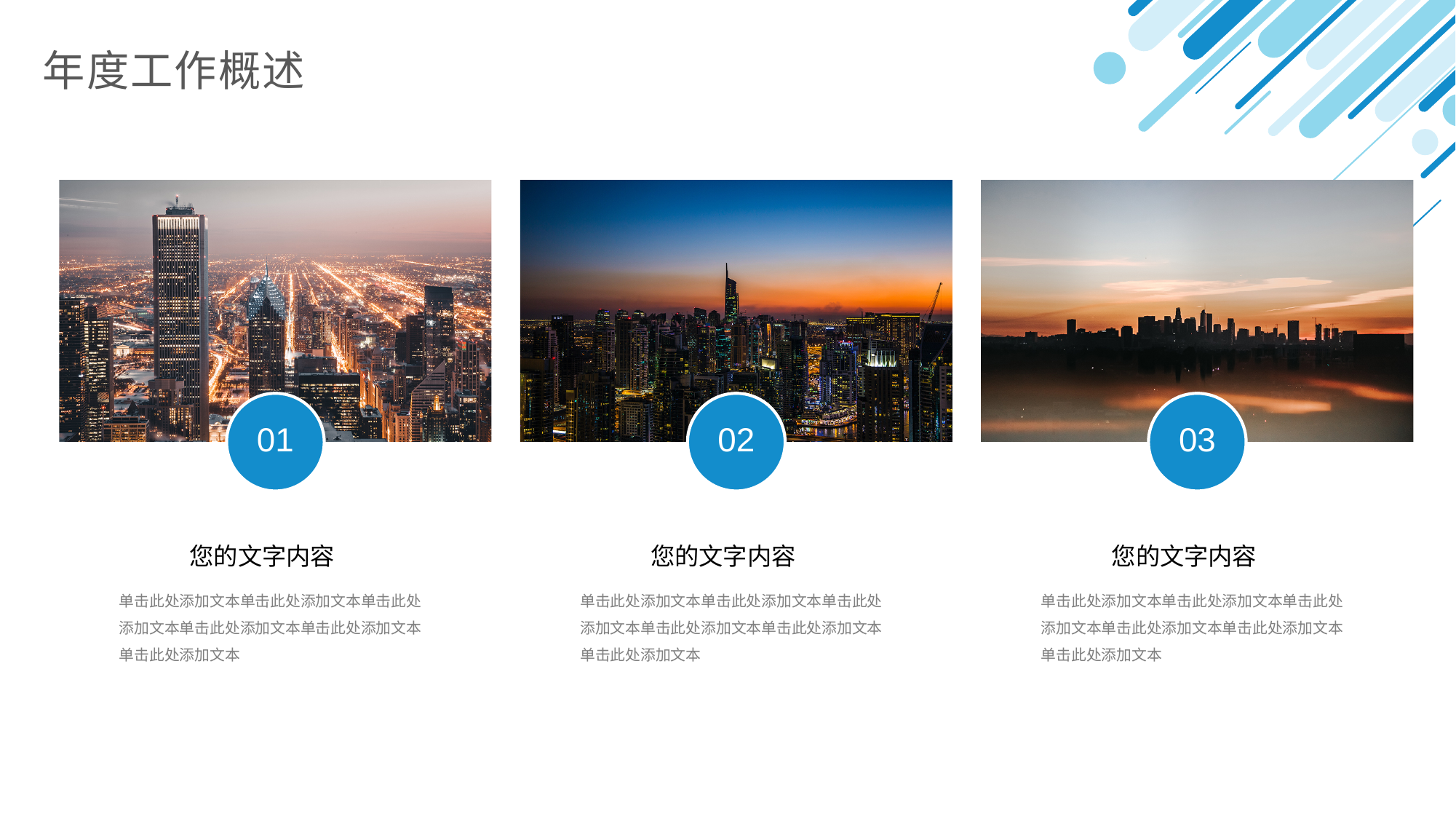

年度工作概述

01
02
03
您的文字内容
单击此处添加文本单击此处添加文本单击此处添加文本单击此处添加文本单击此处添加文本单击此处添加文本

您的文字内容
单击此处添加文本单击此处添加文本单击此处添加文本单击此处添加文本单击此处添加文本单击此处添加文本

您的文字内容
单击此处添加文本单击此处添加文本单击此处添加文本单击此处添加文本单击此处添加文本单击此处添加文本